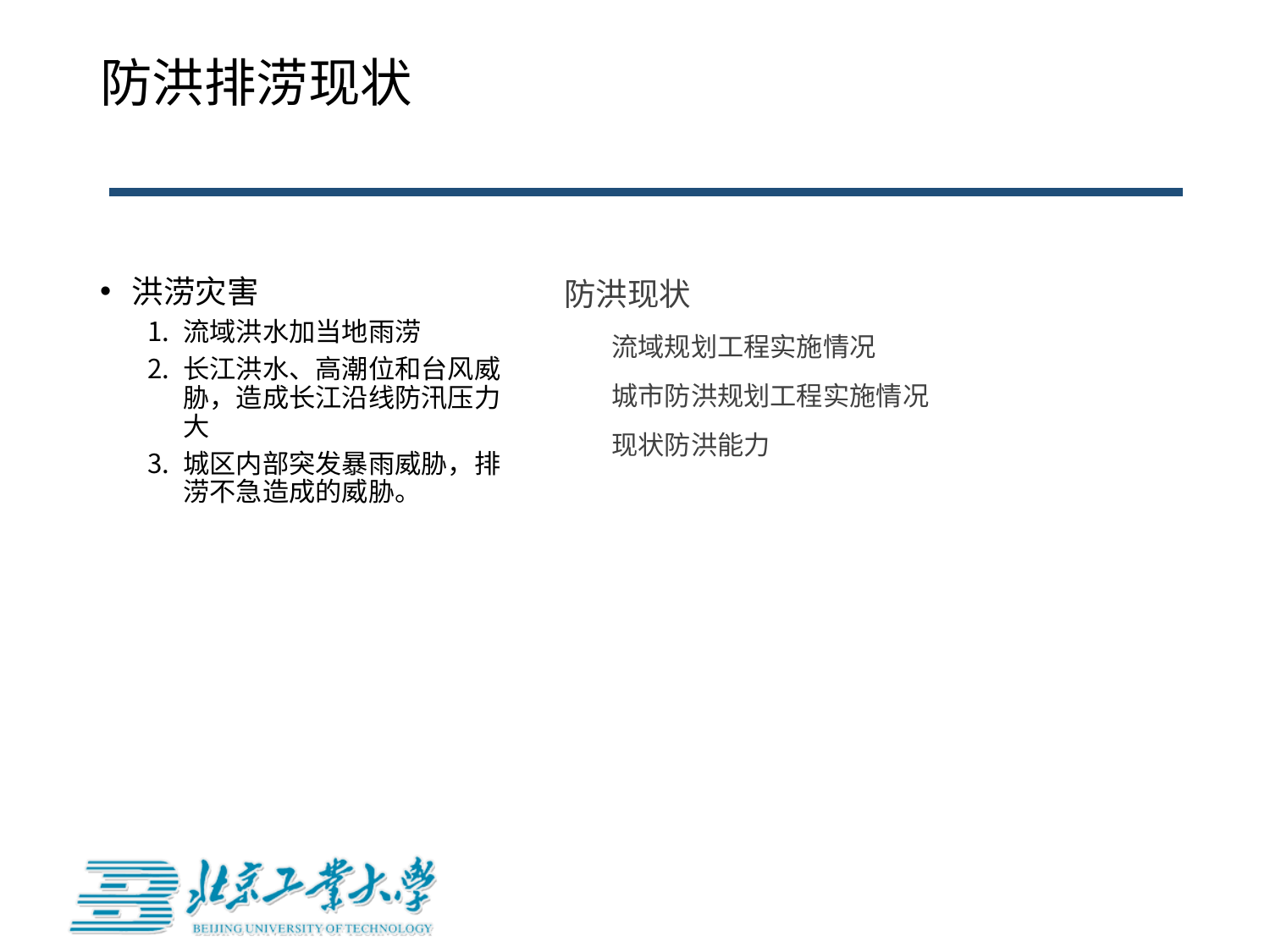

# 防洪排涝现状
洪涝灾害
流域洪水加当地雨涝
长江洪水、高潮位和台风威胁，造成长江沿线防汛压力大
城区内部突发暴雨威胁，排涝不急造成的威胁。
防洪现状
流域规划工程实施情况
城市防洪规划工程实施情况
现状防洪能力